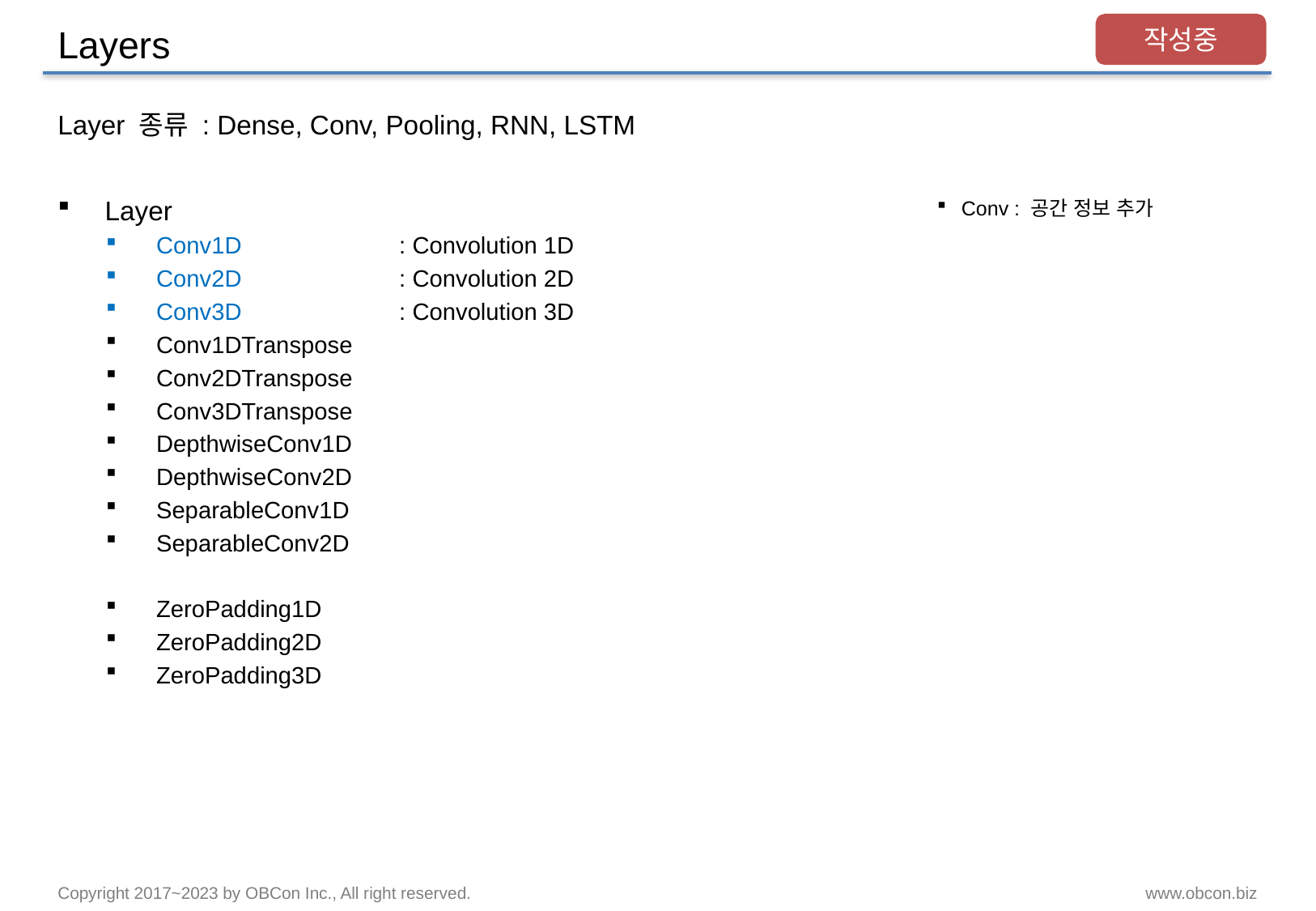

# Layers
작성중
Layer 종류 : Dense, Conv, Pooling, RNN, LSTM
Layer
Conv1D		: Convolution 1D
Conv2D		: Convolution 2D
Conv3D		: Convolution 3D
Conv1DTranspose
Conv2DTranspose
Conv3DTranspose
DepthwiseConv1D
DepthwiseConv2D
SeparableConv1D
SeparableConv2D

ZeroPadding1D
ZeroPadding2D
ZeroPadding3D

Conv : 공간 정보 추가